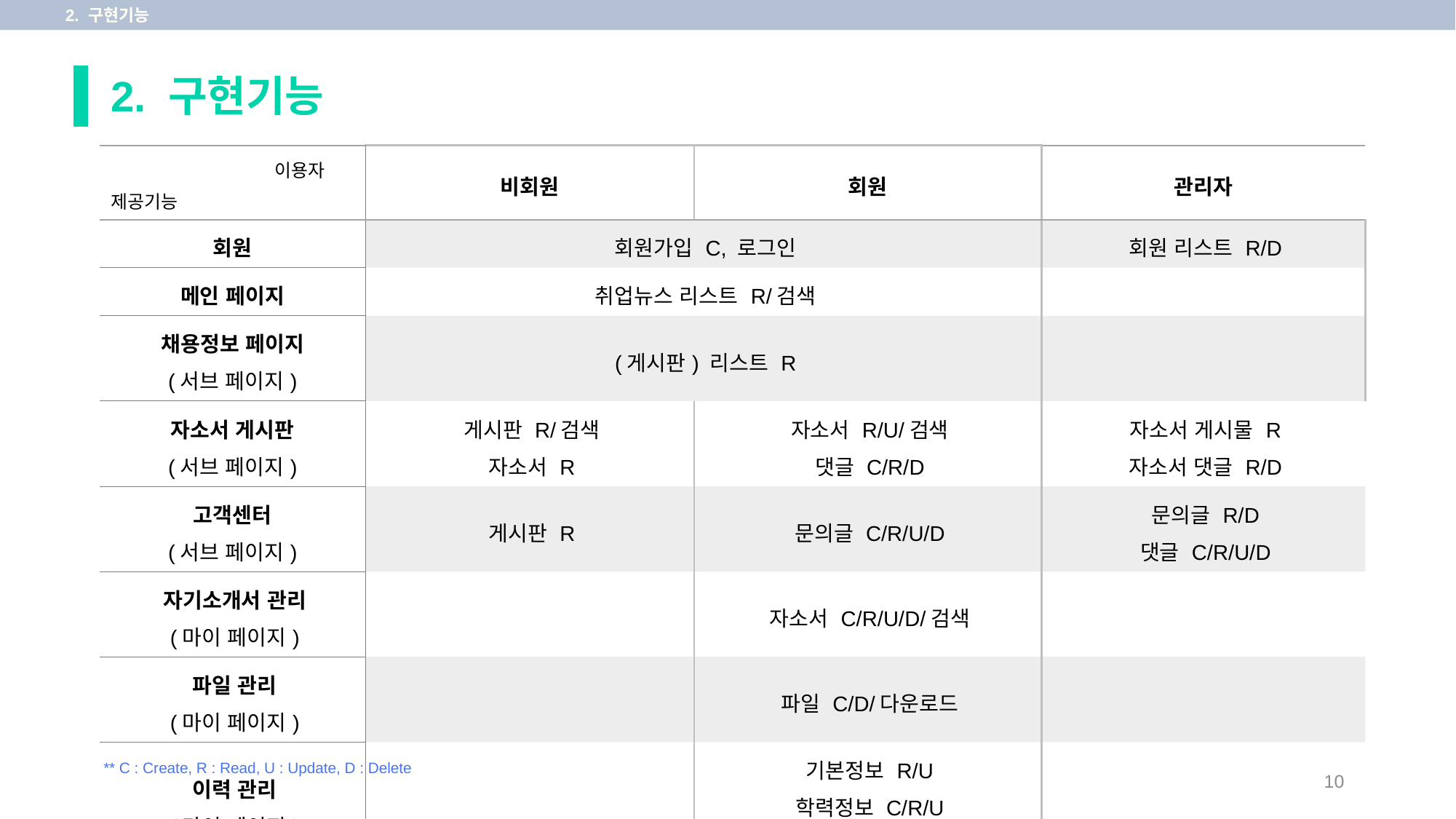

2. 구현기능
# 2. 구현기능

| 이용자 제공기능 | 비회원 | 회원 | 관리자 |
| --- | --- | --- | --- |
| 회원 | 회원가입 C, 로그인 |  | 회원 리스트 R/D |
| 메인 페이지 | 취업뉴스 리스트 R/검색 |  |  |
| 채용정보 페이지 (서브 페이지) | (게시판) 리스트 R |  |  |
| 자소서 게시판 (서브 페이지) | 게시판 R/검색 자소서 R | 자소서 R/U/검색 댓글 C/R/D | 자소서 게시물 R 자소서 댓글 R/D |
| 고객센터 (서브 페이지) | 게시판 R | 문의글 C/R/U/D | 문의글 R/D 댓글 C/R/U/D |
| 자기소개서 관리 (마이 페이지) |  | 자소서 C/R/U/D/검색 |  |
| 파일 관리 (마이 페이지) |  | 파일 C/D/다운로드 |  |
| 이력 관리 (마이 페이지) |  | 기본정보 R/U 학력정보 C/R/U 경력정보 C/R/U/D |  |
** C : Create, R : Read, U : Update, D : Delete
10